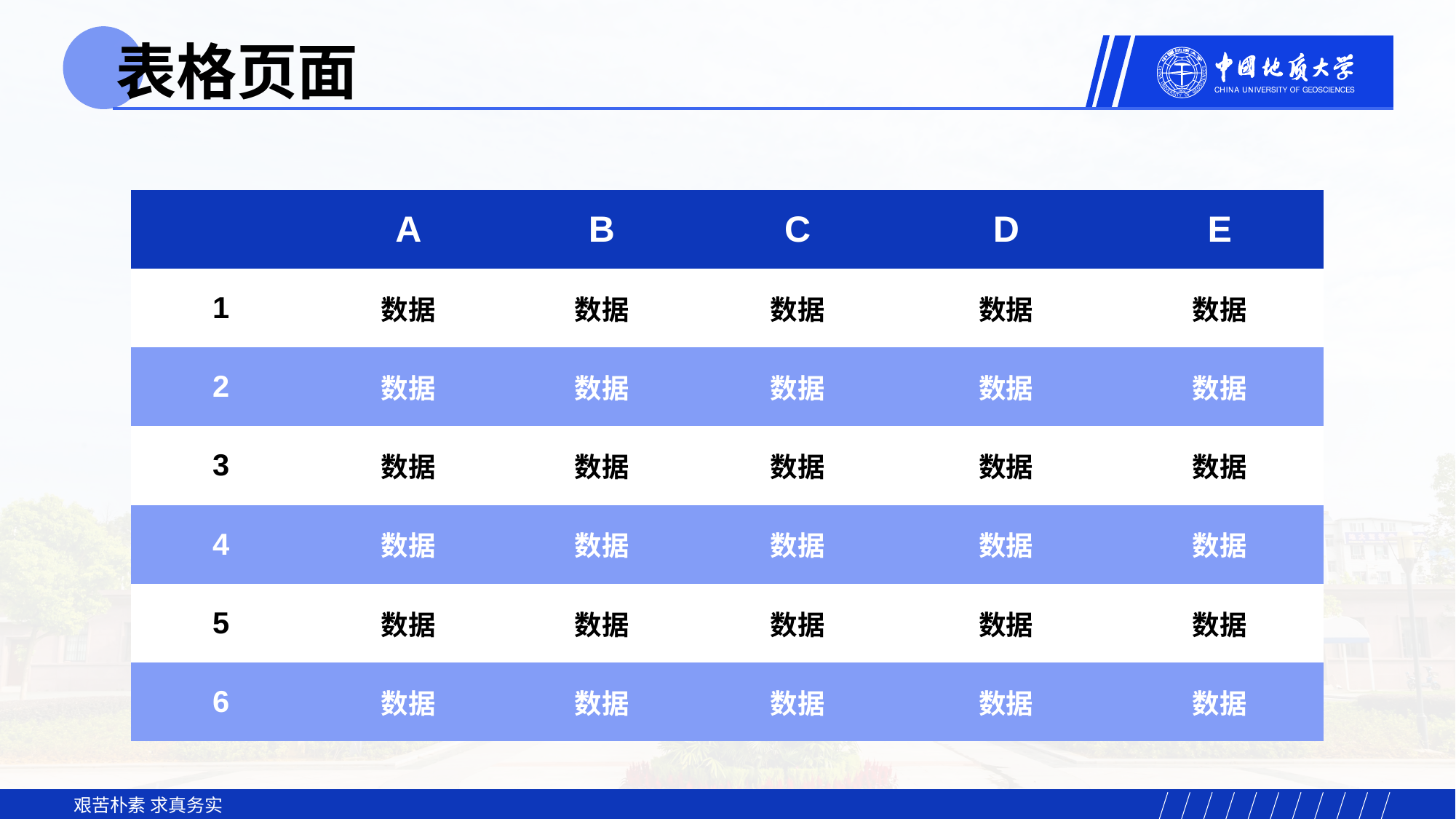

表格页面
|  | A | B | C | D | E |
| --- | --- | --- | --- | --- | --- |
| 1 | 数据 | 数据 | 数据 | 数据 | 数据 |
| 2 | 数据 | 数据 | 数据 | 数据 | 数据 |
| 3 | 数据 | 数据 | 数据 | 数据 | 数据 |
| 4 | 数据 | 数据 | 数据 | 数据 | 数据 |
| 5 | 数据 | 数据 | 数据 | 数据 | 数据 |
| 6 | 数据 | 数据 | 数据 | 数据 | 数据 |